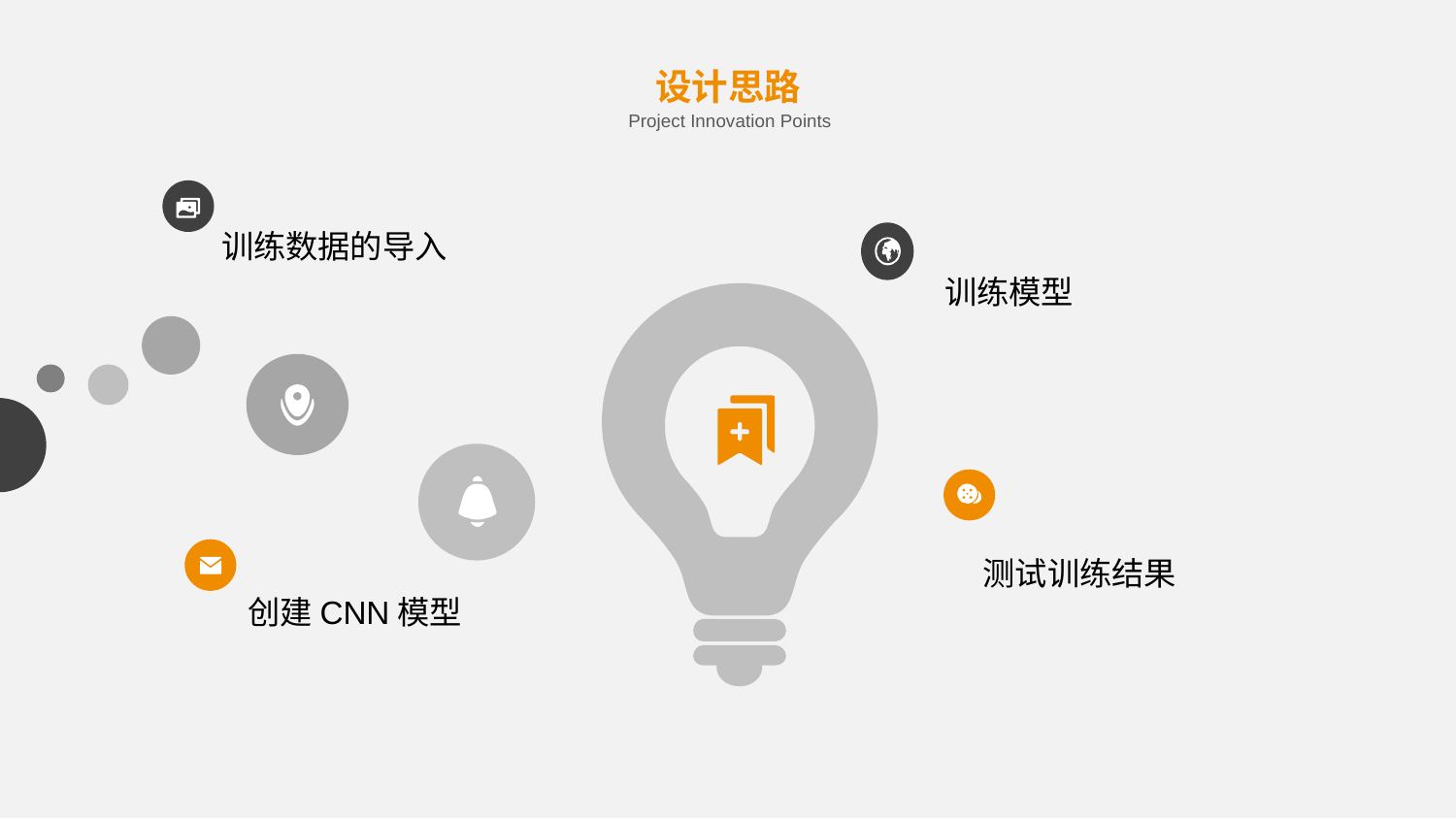

设计思路
Project Innovation Points

训练数据的导入

训练模型

测试训练结果

创建CNN模型